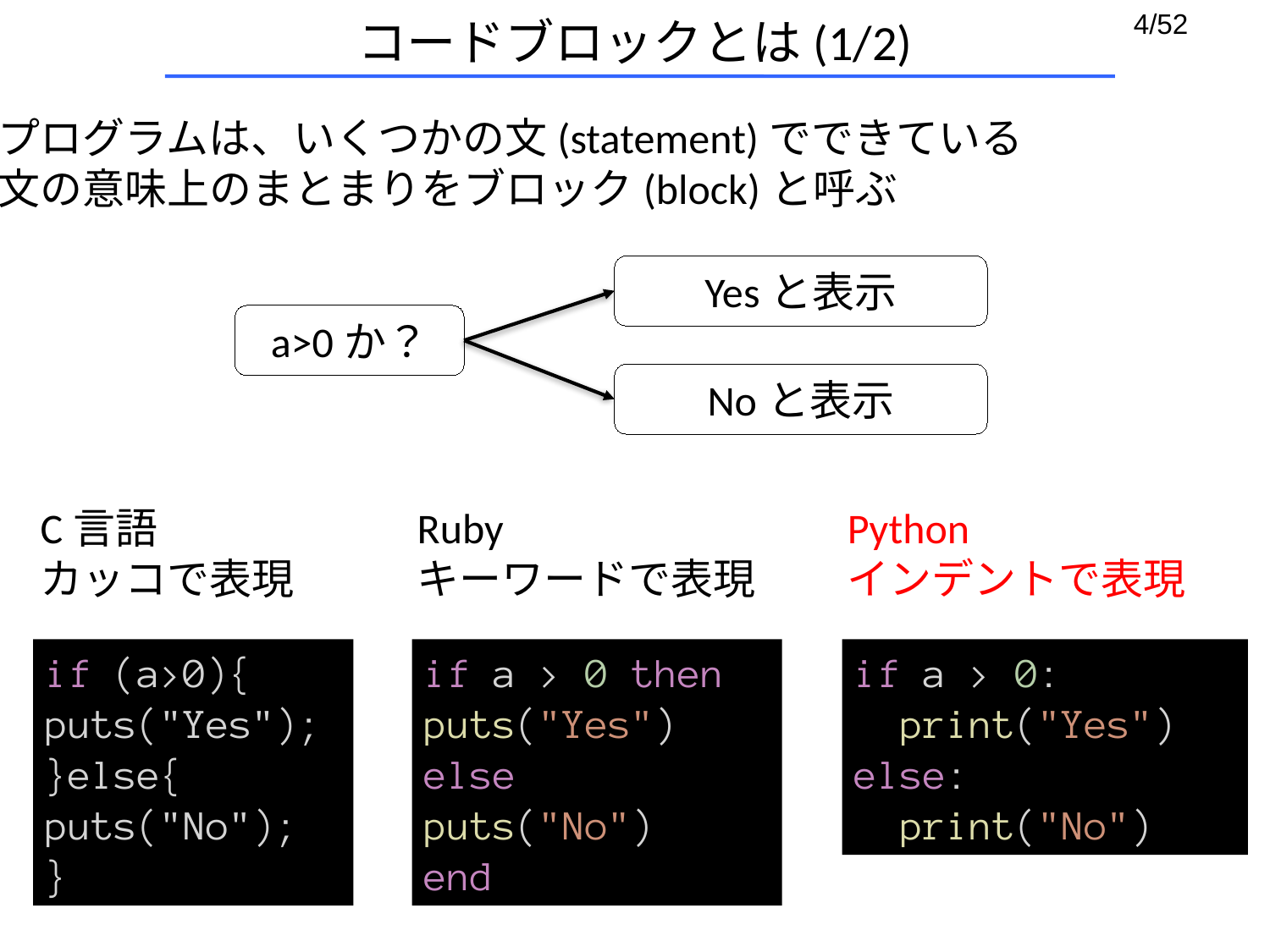

# コードブロックとは(1/2)
プログラムは、いくつかの文(statement)でできている
文の意味上のまとまりをブロック(block)と呼ぶ
Yesと表示
a>0か？
Noと表示
Python
インデントで表現
Ruby
キーワードで表現
C言語
カッコで表現
if (a>0){
puts("Yes");
}else{
puts("No");
}
if a > 0 then
puts("Yes")
else
puts("No")
end
if a > 0:
  print("Yes")
else:
  print("No")